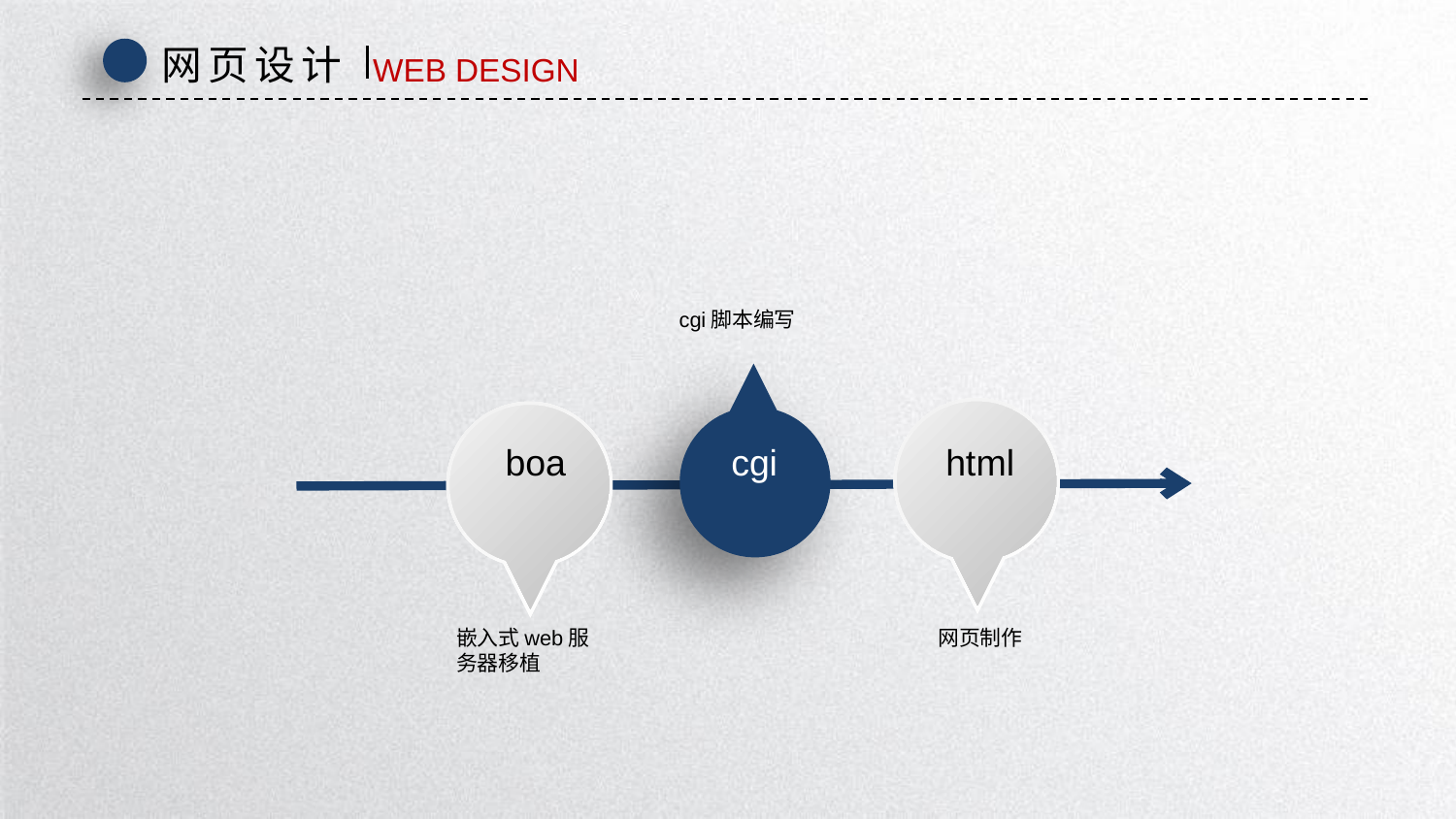

网页设计

WEB DESIGN
cgi脚本编写

boa
cgi
html
嵌入式web服务器移植
网页制作
延时符